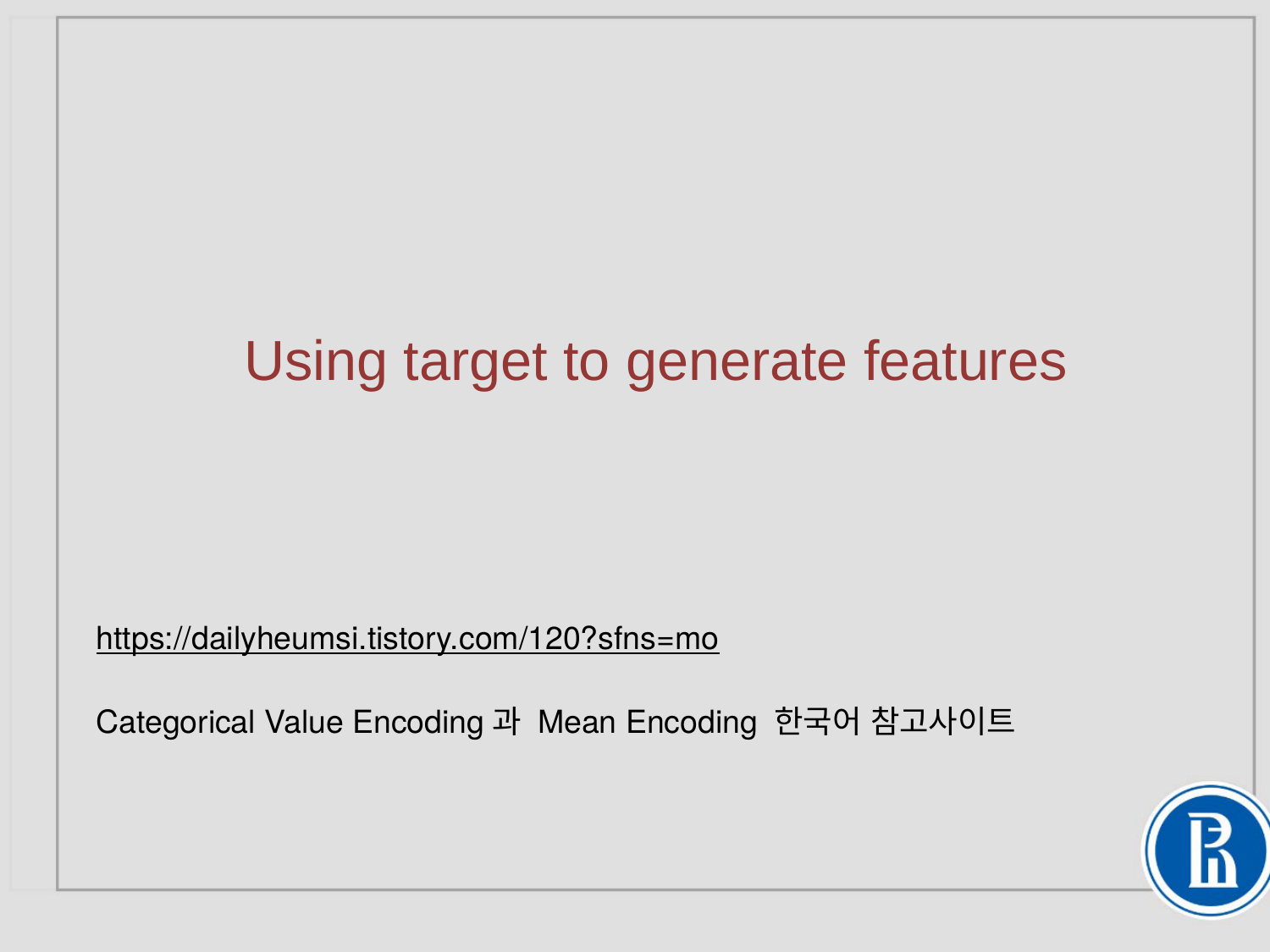

# Using target to generate features
https://dailyheumsi.tistory.com/120?sfns=mo

Categorical Value Encoding과 Mean Encoding 한국어 참고사이트